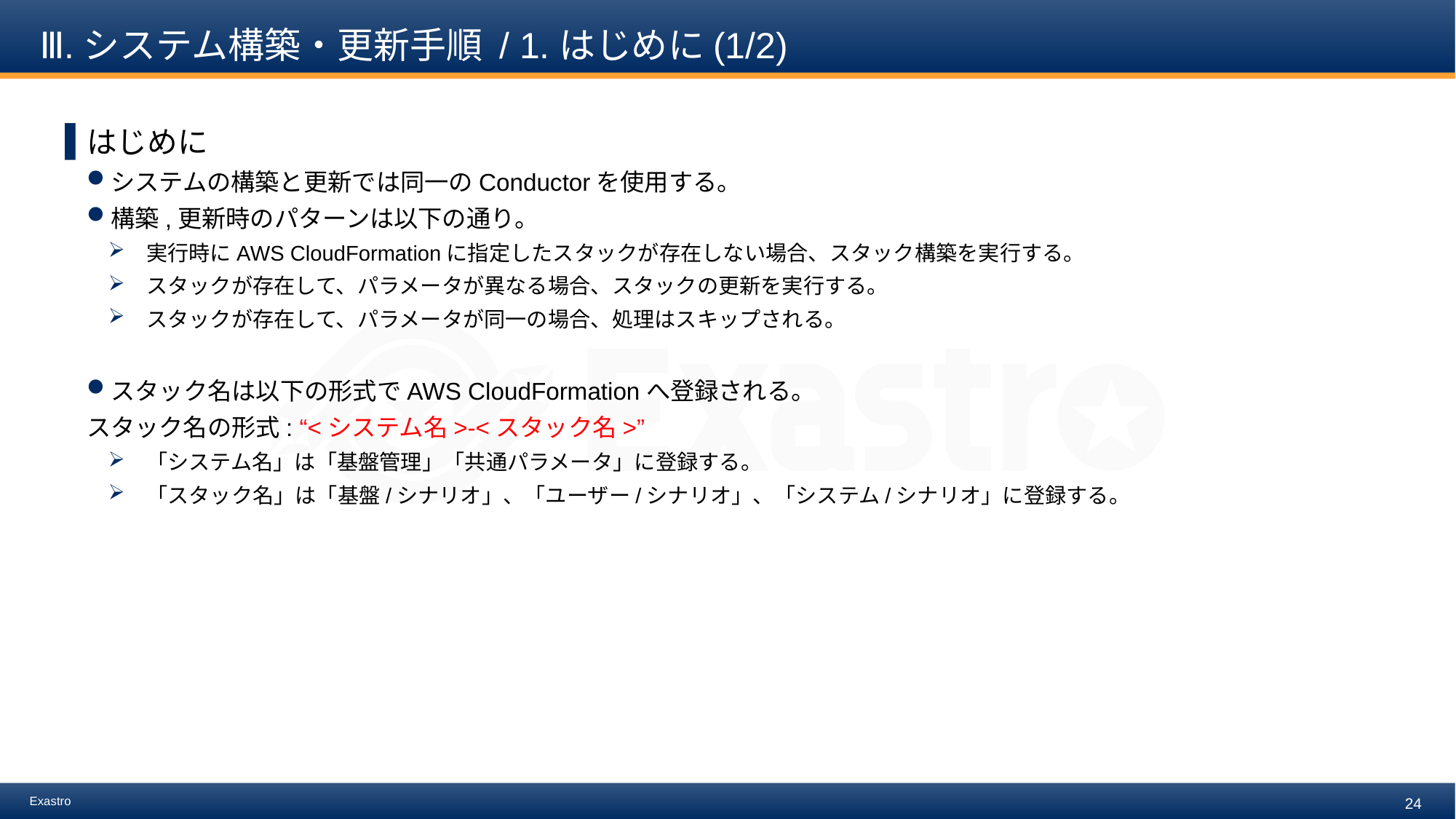

# Ⅲ.システム構築・更新手順 / 1.はじめに(1/2)
はじめに
システムの構築と更新では同一のConductorを使用する。
構築,更新時のパターンは以下の通り。
　実行時にAWS CloudFormationに指定したスタックが存在しない場合、スタック構築を実行する。
　スタックが存在して、パラメータが異なる場合、スタックの更新を実行する。
　スタックが存在して、パラメータが同一の場合、処理はスキップされる。

スタック名は以下の形式でAWS CloudFormationへ登録される。
スタック名の形式: “<システム名>-<スタック名>”
　「システム名」は「基盤管理」「共通パラメータ」に登録する。
　「スタック名」は「基盤/シナリオ」、「ユーザー/シナリオ」、「システム/シナリオ」に登録する。